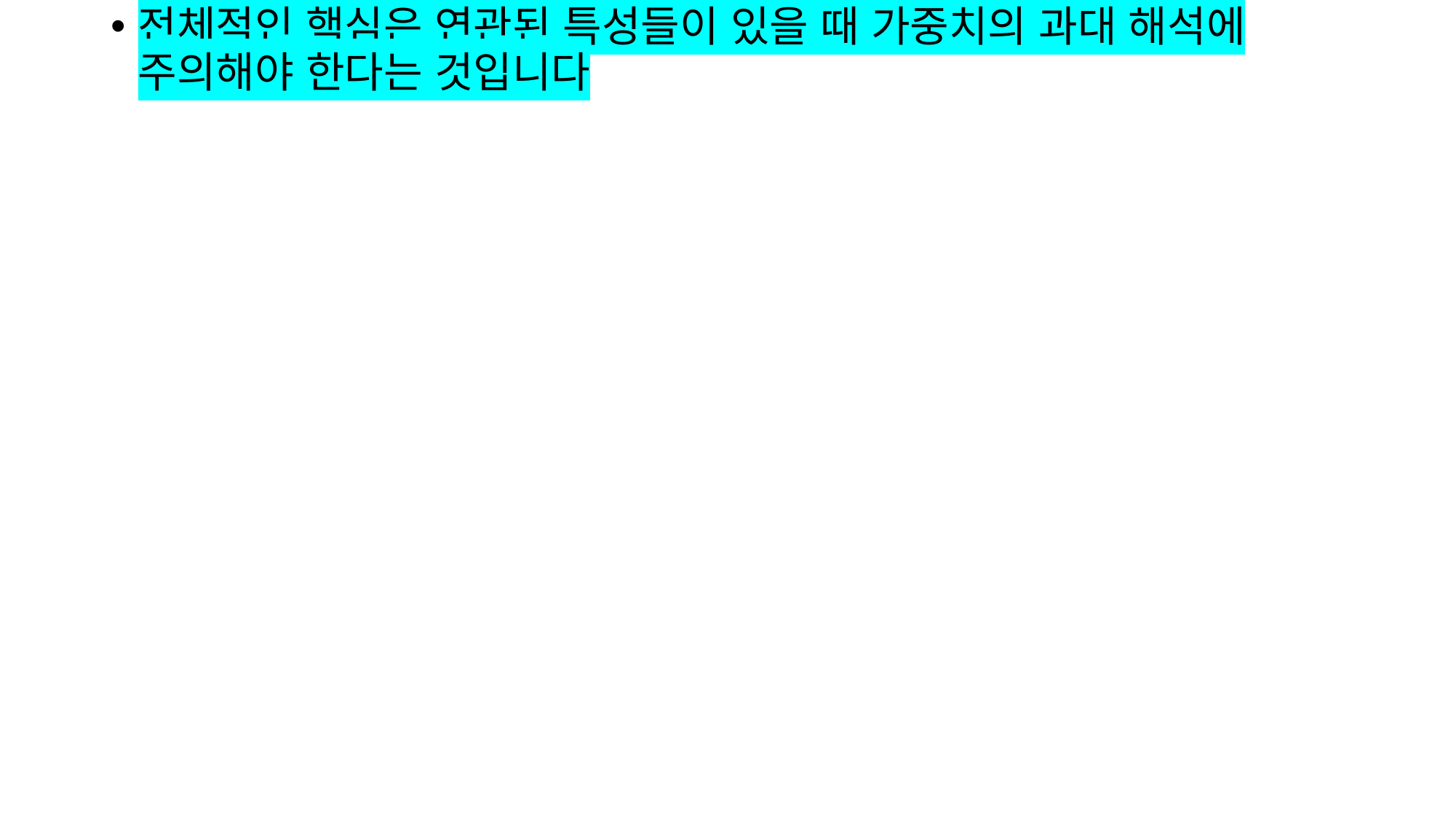

전체적인 핵심은 연관된 특성들이 있을 때 가중치의 과대 해석에 주의해야 한다는 것입니다